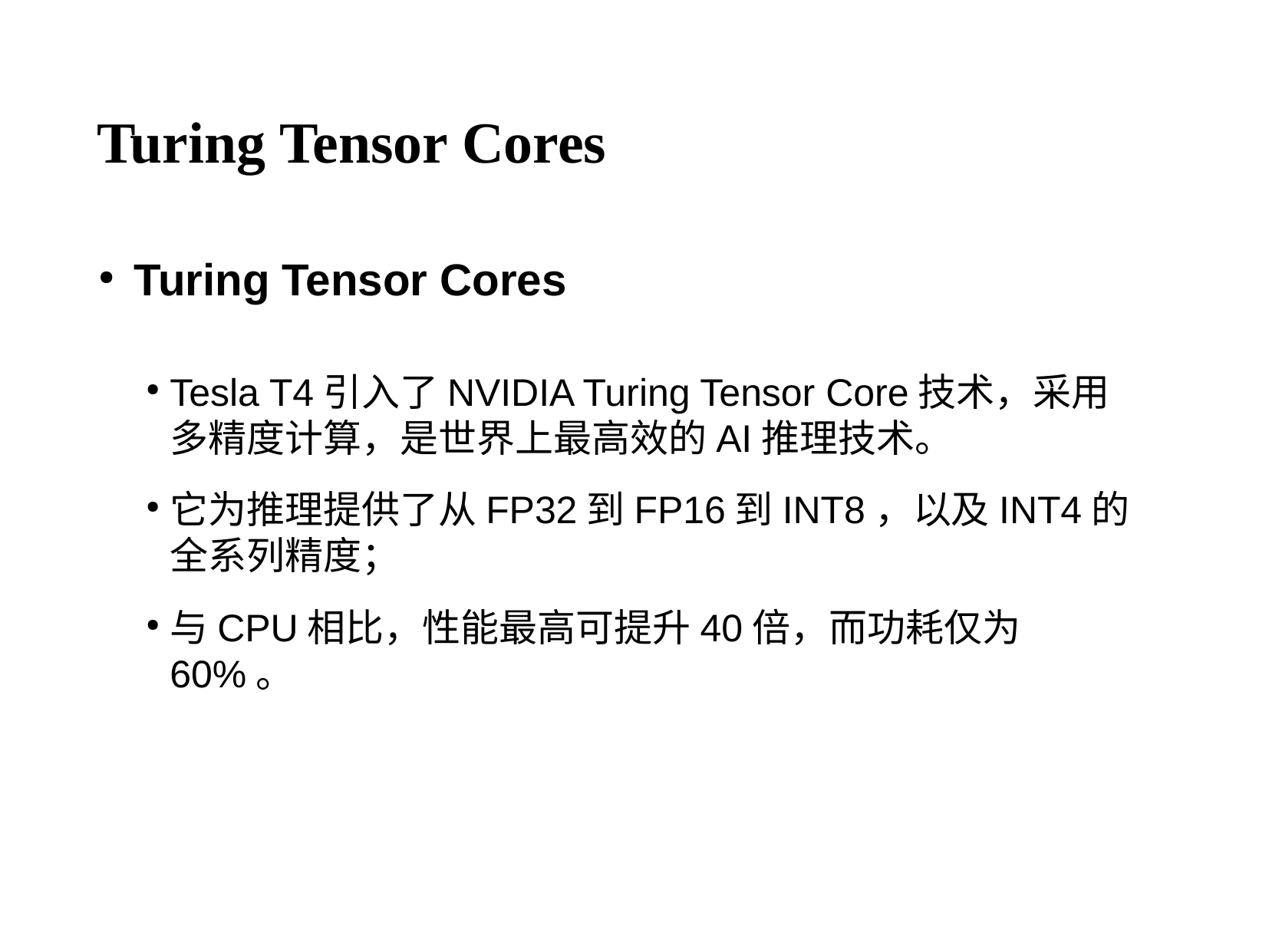

# Turing Tensor Cores
Turing Tensor Cores

Tesla T4引入了NVIDIA Turing Tensor Core技术，采用多精度计算，是世界上最高效的AI推理技术。
它为推理提供了从FP32到FP16到INT8，以及INT4的全系列精度；
与CPU相比，性能最高可提升40倍，而功耗仅为60%。